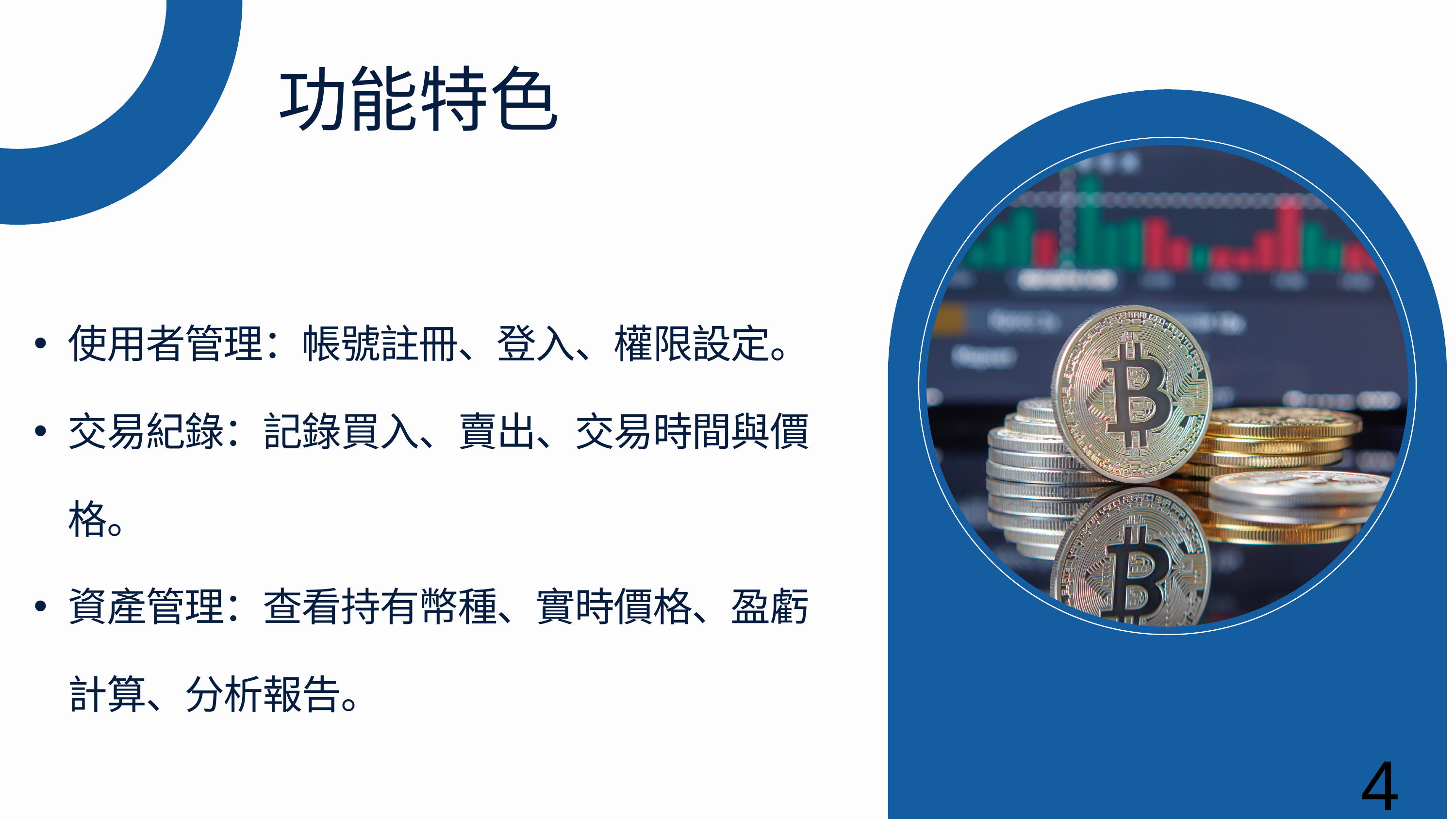

功能特色

使用者管理：帳號註冊、登入、權限設定。
交易紀錄：記錄買入、賣出、交易時間與價格。
資產管理：查看持有幣種、實時價格、盈虧計算、分析報告。
4